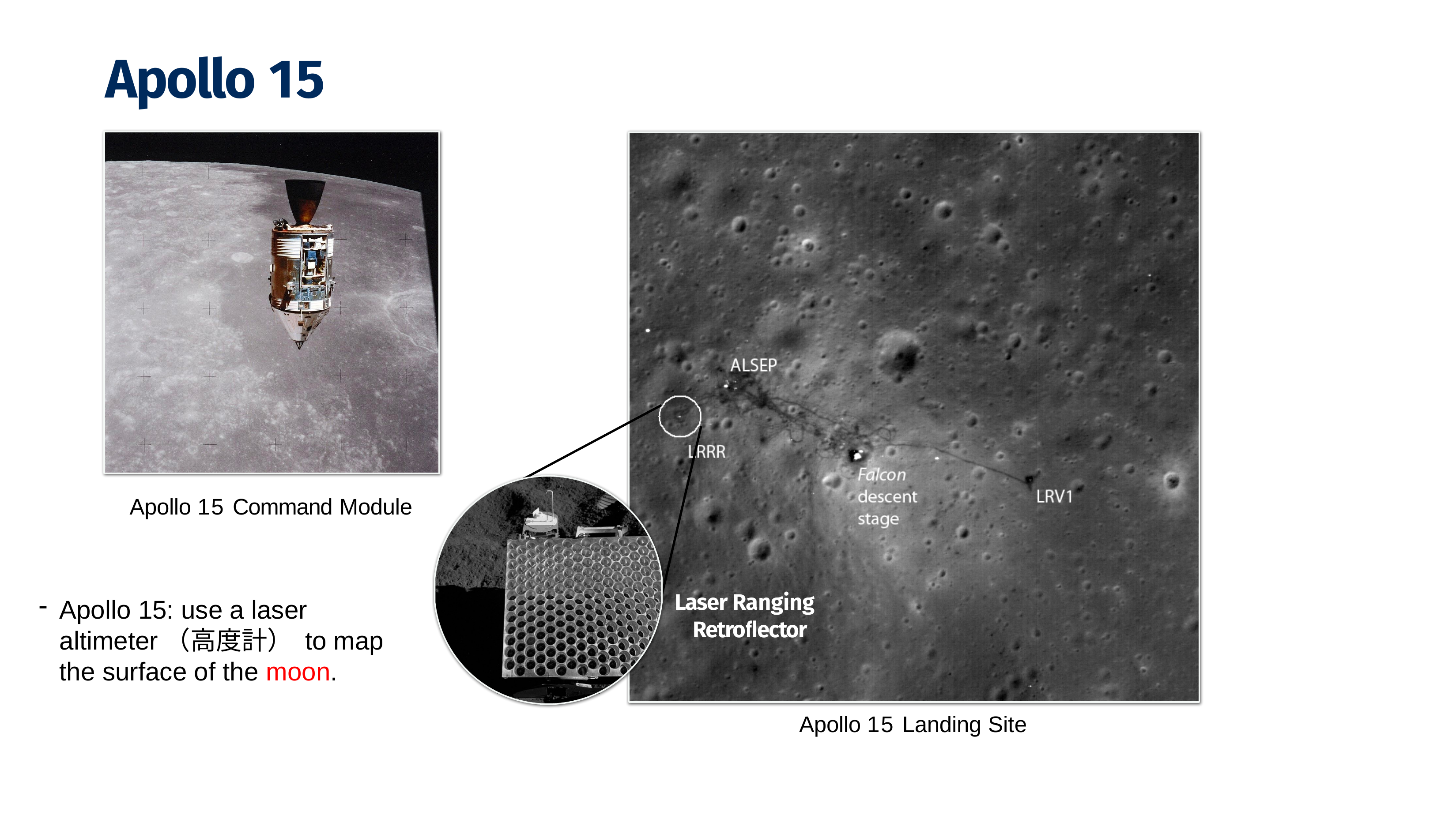

# Apollo 15

Apollo 15 Command Module
Laser Ranging  Retroflector
Apollo 15: use a laser altimeter（高度計） to map the surface of the moon.
Apollo 15 Landing Site